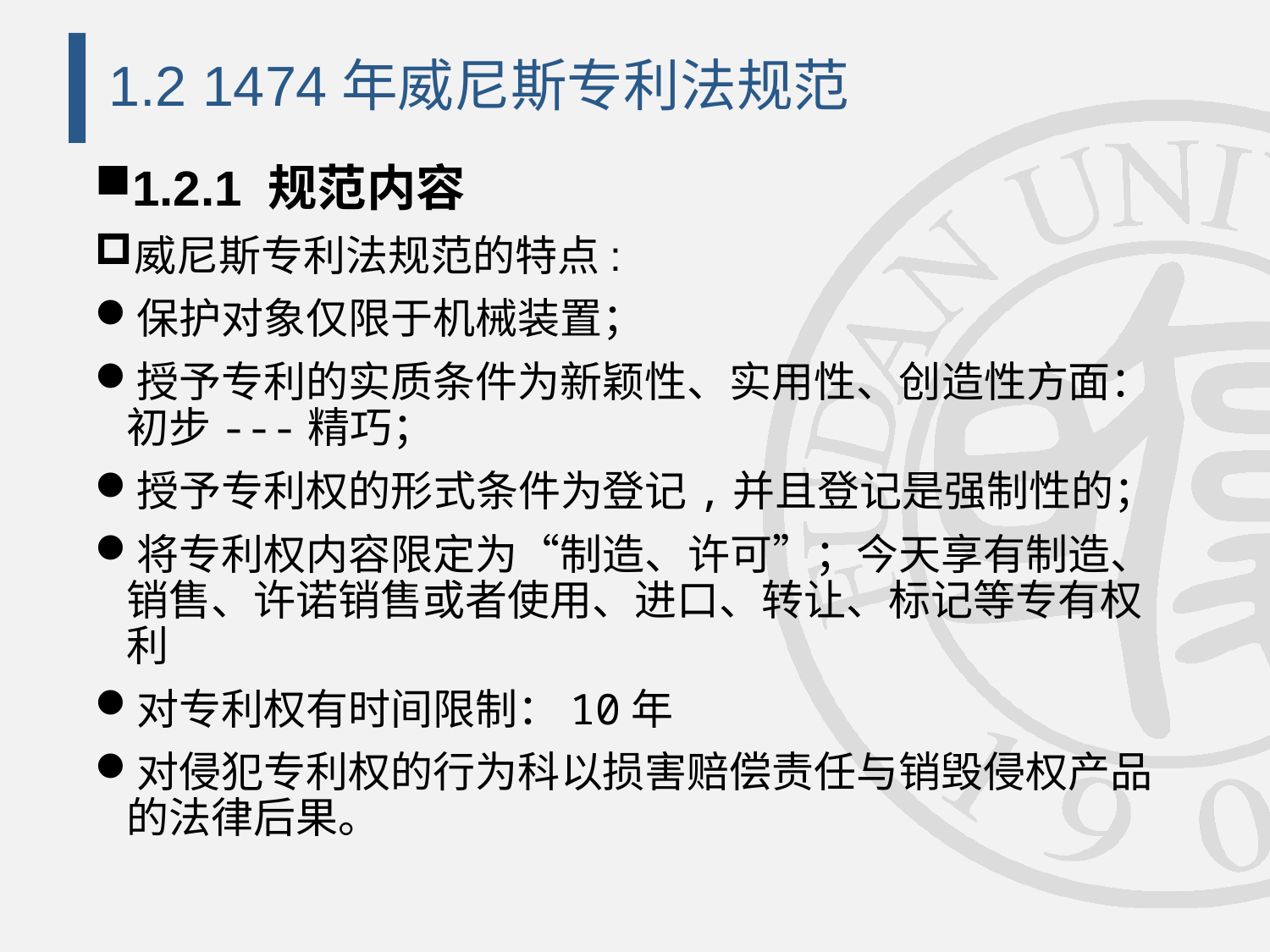

# 1.2 1474年威尼斯专利法规范
1.2.1 规范内容
威尼斯专利法规范的特点:
保护对象仅限于机械装置；
授予专利的实质条件为新颖性、实用性、创造性方面：初步---精巧；
授予专利权的形式条件为登记,并且登记是强制性的；
将专利权内容限定为“制造、许可”；今天享有制造、销售、许诺销售或者使用、进口、转让、标记等专有权利
对专利权有时间限制：10年
对侵犯专利权的行为科以损害赔偿责任与销毁侵权产品的法律后果。